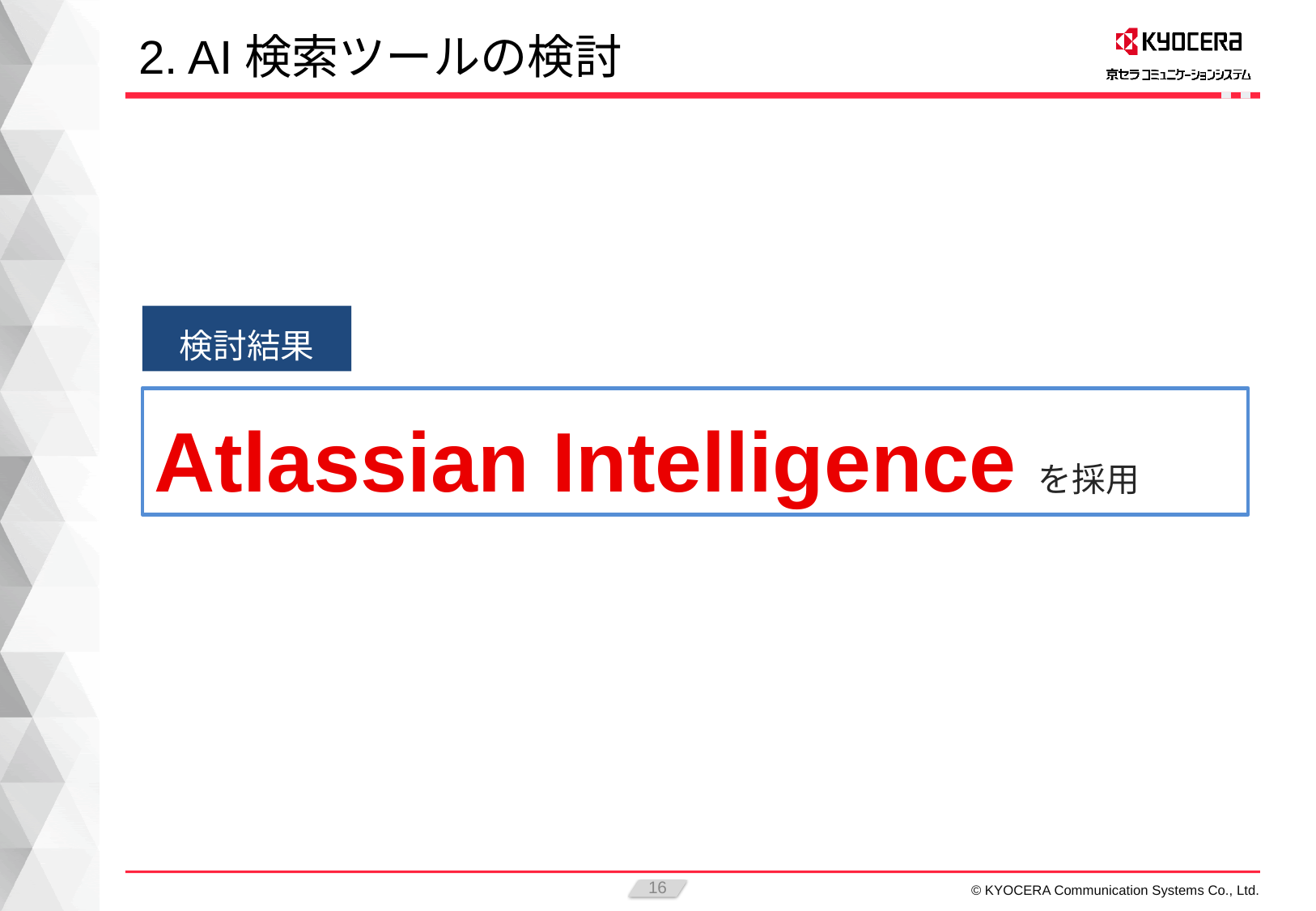

# 2. AI検索ツールの検討
検討結果
Atlassian Intelligenceを採用
16